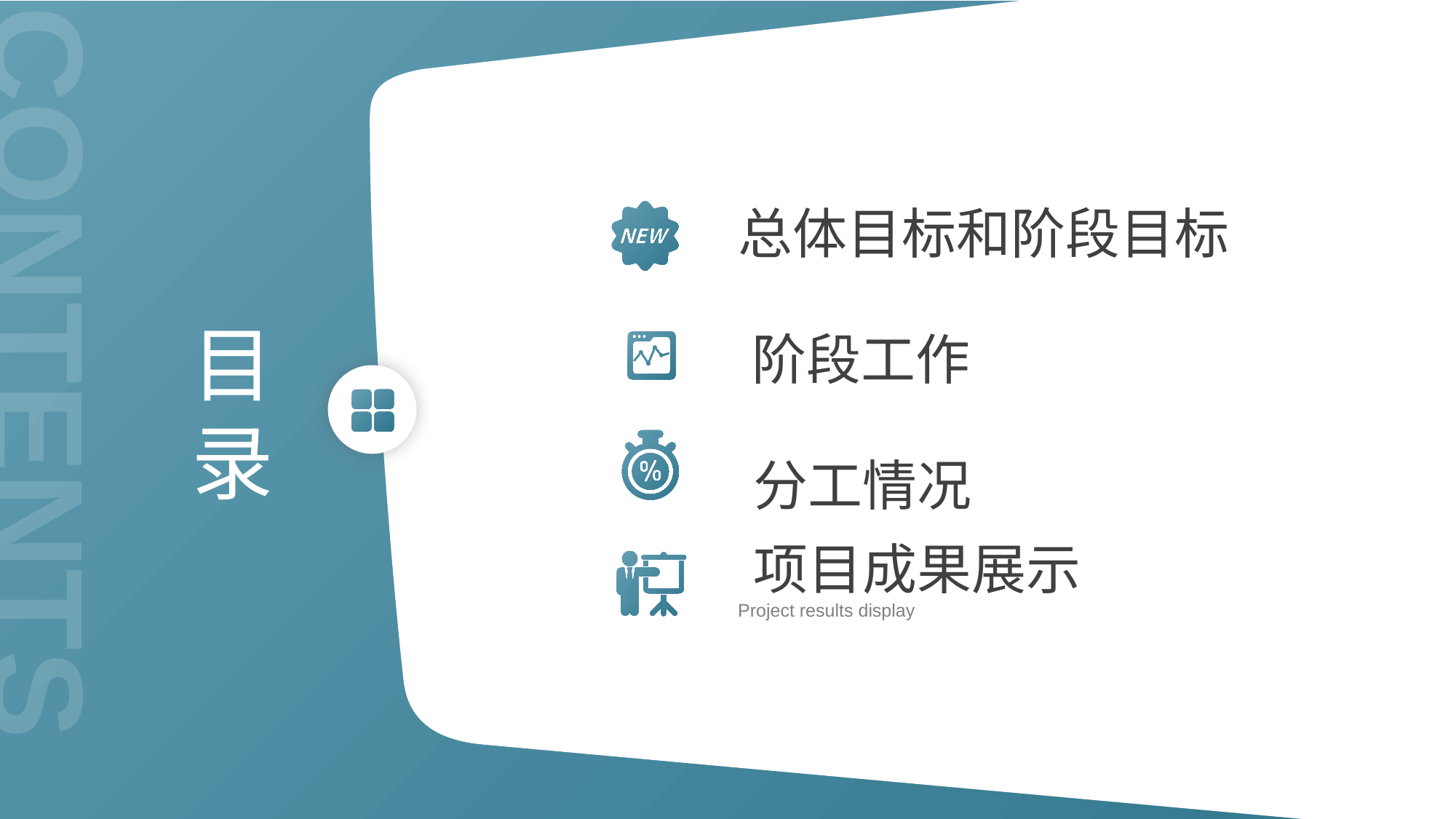

总体目标和阶段目标

目
录
CONTENTS
阶段工作

分工情况
项目成果展示

Project results display